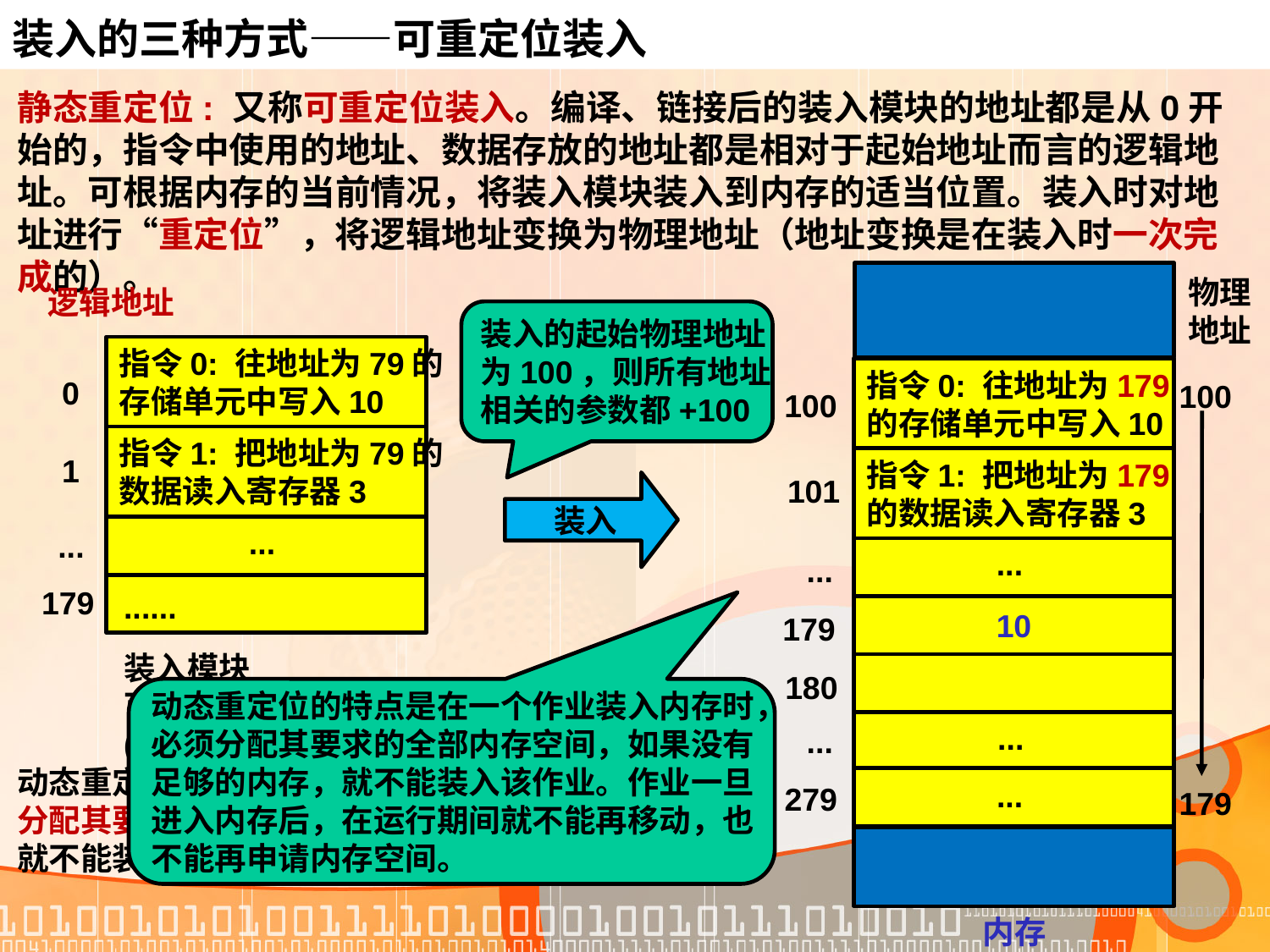

装入的三种方式——可重定位装入
静态重定位: 又称可重定位装入。编译、链接后的装入模块的地址都是从0开始的，指令中使用的地址、数据存放的地址都是相对于起始地址而言的逻辑地址。可根据内存的当前情况，将装入模块装入到内存的适当位置。装入时对地址进行“重定位”，将逻辑地址变换为物理地址（地址变换是在装入时一次完成的）。

物理
地址
逻辑地址
装入的起始物理地址
为100，则所有地址
相关的参数都+100
指令0: 往地址为79的
存储单元中写入10
指令0: 往地址为179
的存储单元中写入10
 0
100
100
指令1: 把地址为79的
数据读入寄存器3
 1
指令1: 把地址为179
的数据读入寄存器3
101
    装入

...
...
...

...

179
......
10
179
装入模块
可执行文件(*.exe)

180
动态重定位的特点是在一个作业装入内存时，
必须分配其要求的全部内存空间，如果没有
足够的内存，就不能装入该作业。作业一旦
进入内存后，在运行期间就不能再移动，也
不能再申请内存空间。

...
...
动态重定位的特点是在一个作业装入内存时，必须分配其要求的全部内存空间，如果没有足够的内存，就不能装入该作业。

...
279
179

内存